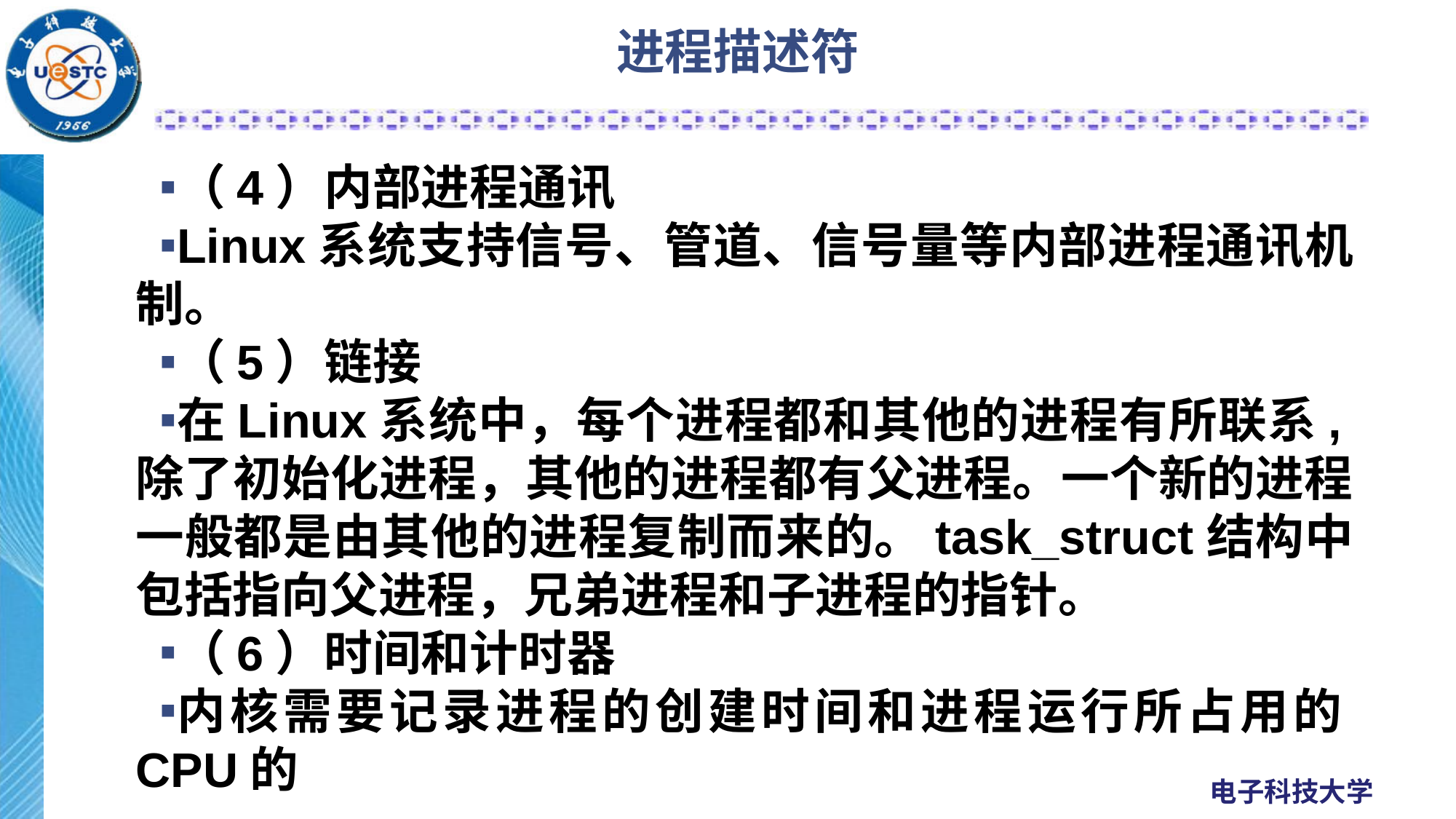

# 进程描述符
（4）内部进程通讯
Linux系统支持信号、管道、信号量等内部进程通讯机制。
（5）链接
在Linux系统中，每个进程都和其他的进程有所联系,除了初始化进程，其他的进程都有父进程。一个新的进程一般都是由其他的进程复制而来的。task_struct结构中包括指向父进程，兄弟进程和子进程的指针。
（6）时间和计时器
内核需要记录进程的创建时间和进程运行所占用的CPU的